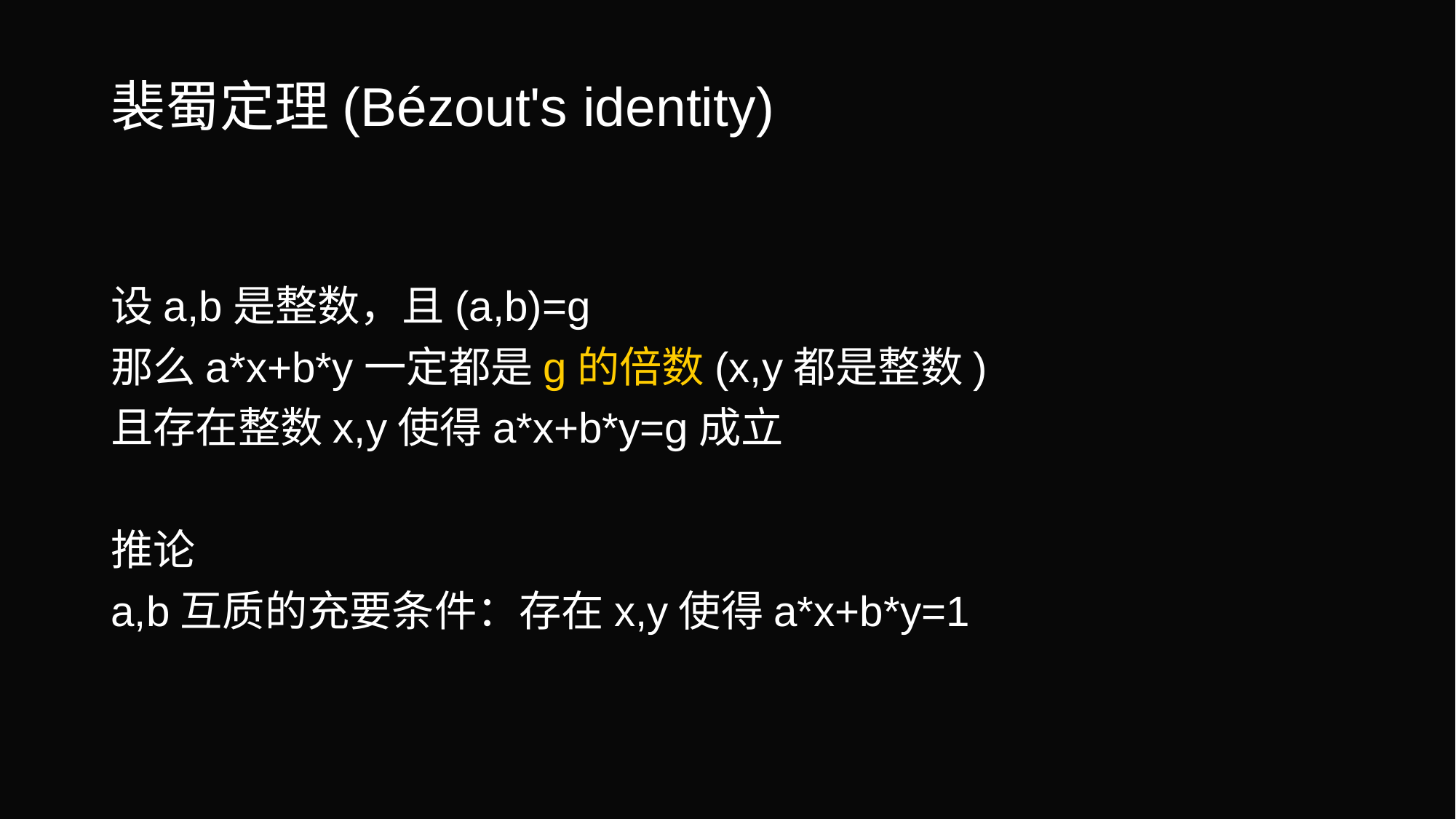

# 裴蜀定理(Bézout's identity)
设a,b是整数，且(a,b)=g
那么a*x+b*y一定都是g的倍数(x,y都是整数)
且存在整数x,y使得a*x+b*y=g成立

推论
a,b互质的充要条件：存在x,y使得a*x+b*y=1